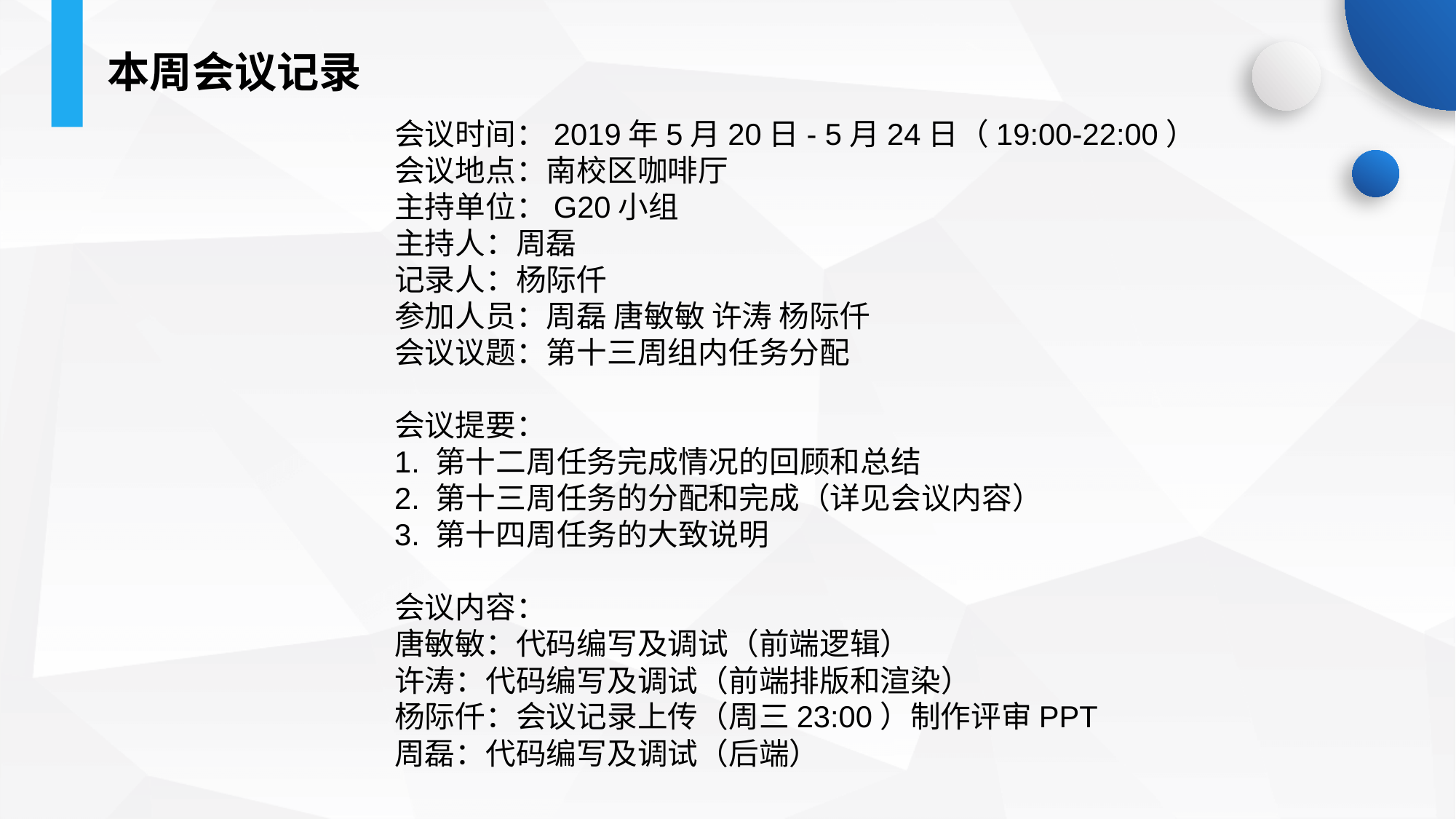

本周会议记录

会议时间：2019年5月20日- 5月24日（19:00-22:00）
会议地点：南校区咖啡厅
主持单位：G20小组
主持人：周磊
记录人：杨际仟
参加人员：周磊 唐敏敏 许涛 杨际仟
会议议题：第十三周组内任务分配

会议提要：
1. 第十二周任务完成情况的回顾和总结
2. 第十三周任务的分配和完成（详见会议内容）
3. 第十四周任务的大致说明

会议内容：
唐敏敏：代码编写及调试（前端逻辑）
许涛：代码编写及调试（前端排版和渲染）
杨际仟：会议记录上传（周三23:00）制作评审PPT
周磊：代码编写及调试（后端）